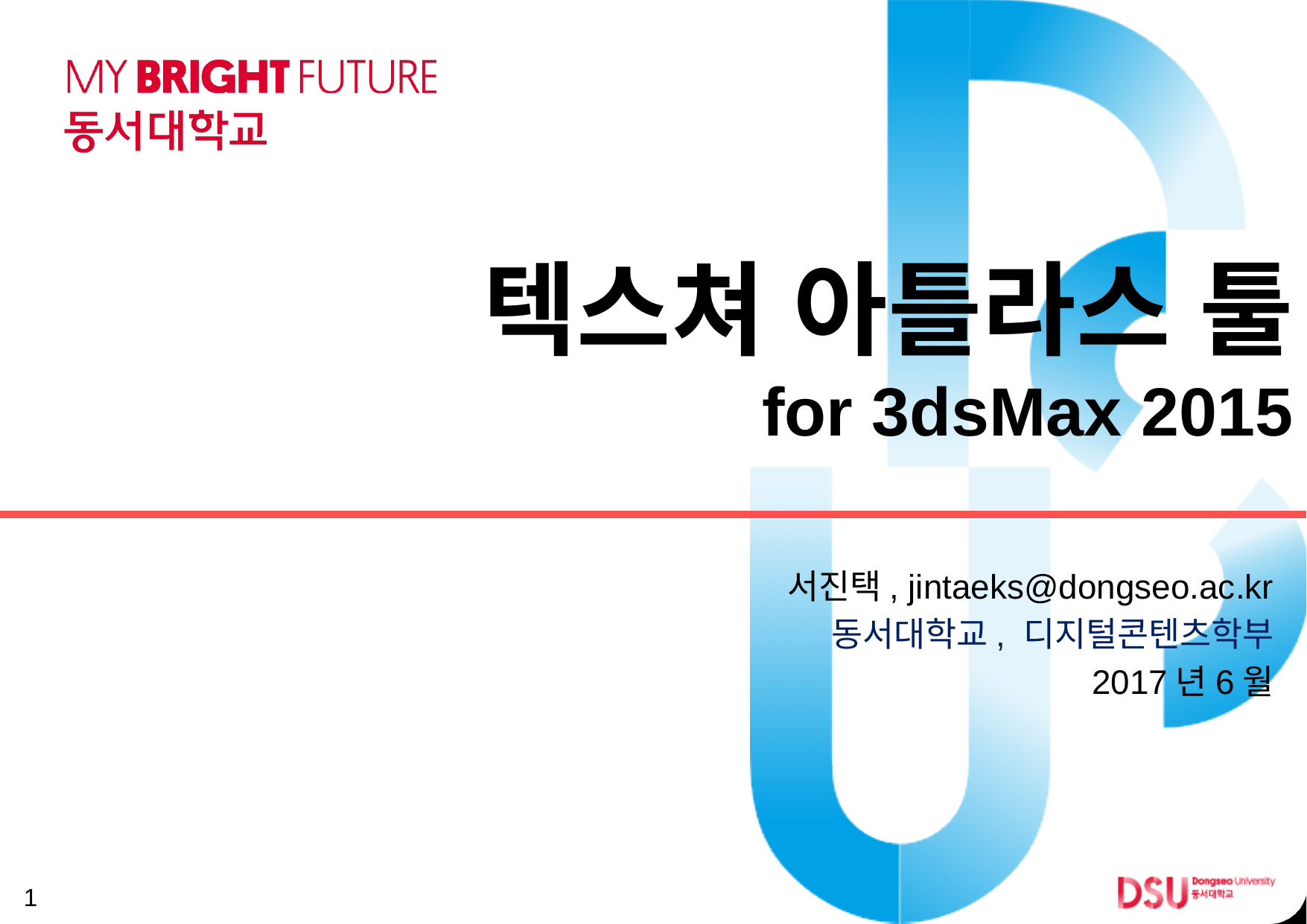

# 텍스쳐 아틀라스 툴 for 3dsMax 2015
서진택, jintaeks@dongseo.ac.kr
동서대학교, 디지털콘텐츠학부
2017년6월

1